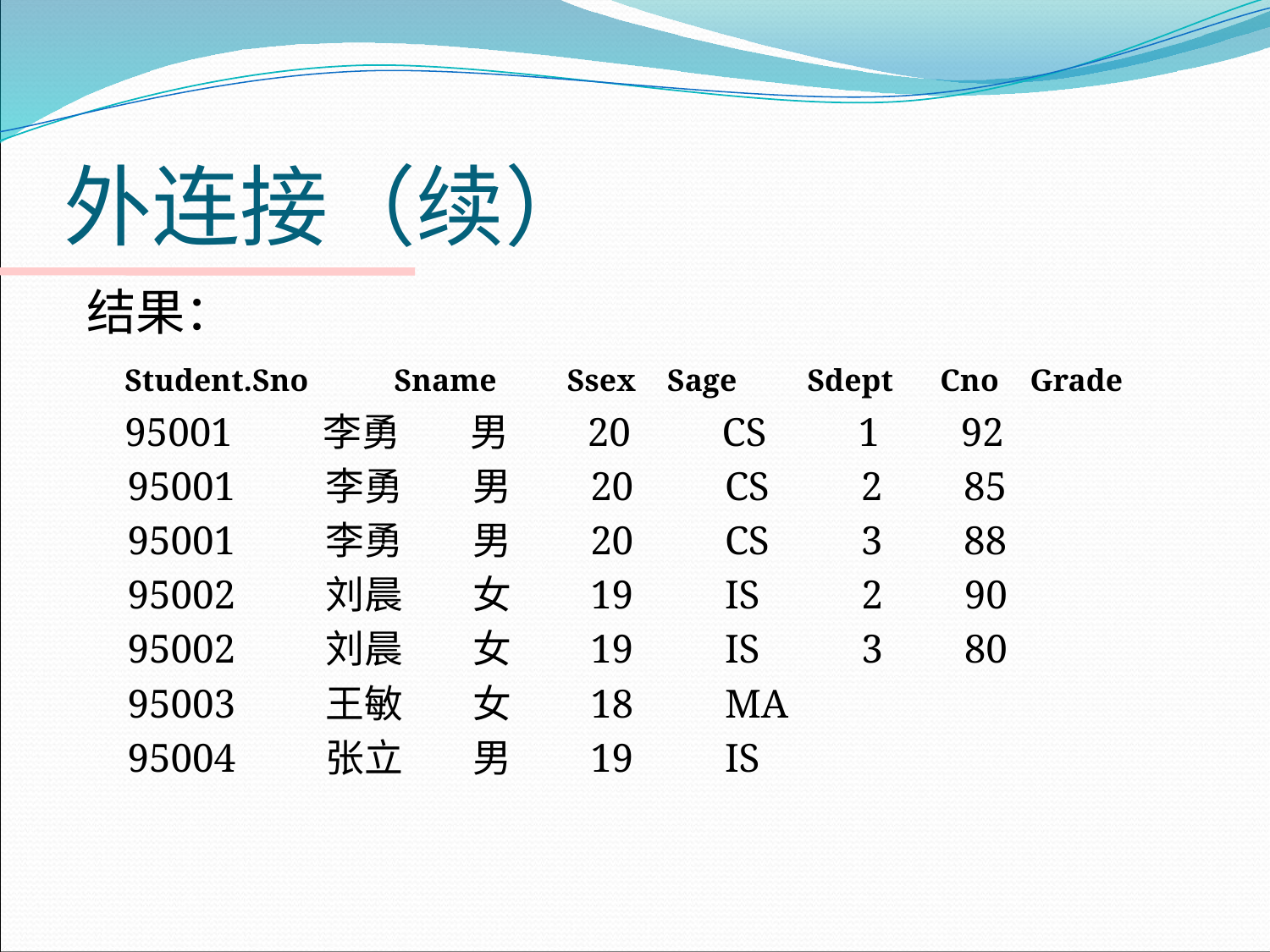

# 外连接（续）
结果：
	Student.Sno 	  Sname         Ssex    Sage         Sdept      Cno    Grade
 	95001        李勇        男        20         CS         1        92
    95001        李勇        男        20         CS         2        85
    95001        李勇        男        20         CS         3        88
    95002        刘晨        女        19         IS          2        90
    95002        刘晨        女        19         IS          3        80
    95003        王敏        女        18         MA
    95004        张立        男        19         IS

305